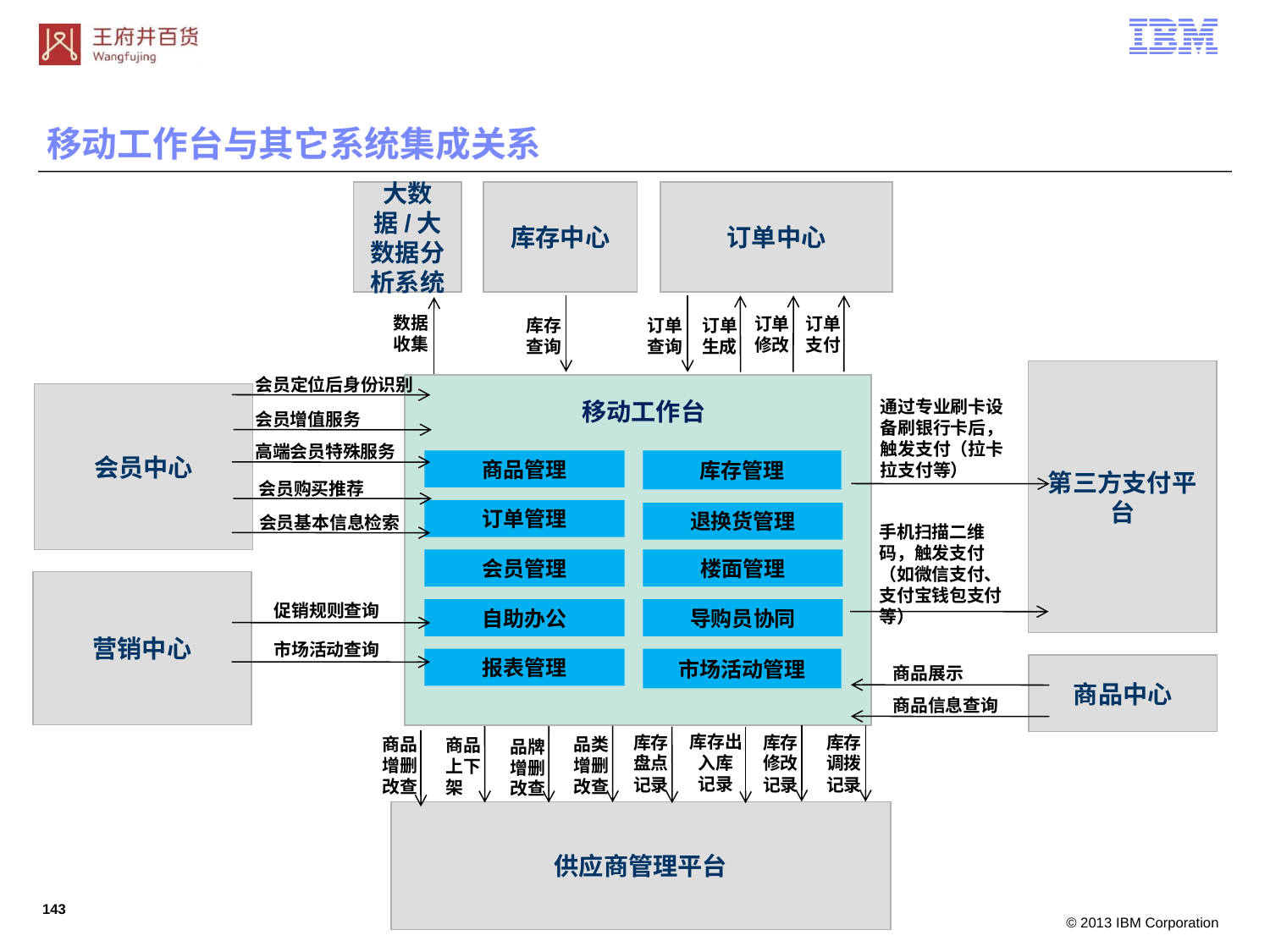

移动工作台与其它系统集成关系
大数据/大数据分析系统
库存中心
订单中心
数据
收集
订单
支付
订单
修改
订单
查询
库存
查询
订单
生成
第三方支付平台
会员定位后身份识别

会员中心
通过专业刷卡设备刷银行卡后，触发支付（拉卡拉支付等）
移动工作台
会员增值服务
高端会员特殊服务
商品管理
库存管理
会员购买推荐
订单管理
退换货管理
会员基本信息检索
手机扫描二维码，触发支付（如微信支付、支付宝钱包支付等）
会员管理
楼面管理
营销中心
促销规则查询
自助办公
导购员协同
市场活动查询
报表管理
市场活动管理
商品中心
商品展示
商品信息查询
库存出
入库
记录
库存
盘点
记录
库存
修改
记录
库存
调拨
记录
商品
增删
改查
品类
增删
改查
商品
上下
架
品牌
增删
改查
供应商管理平台
143